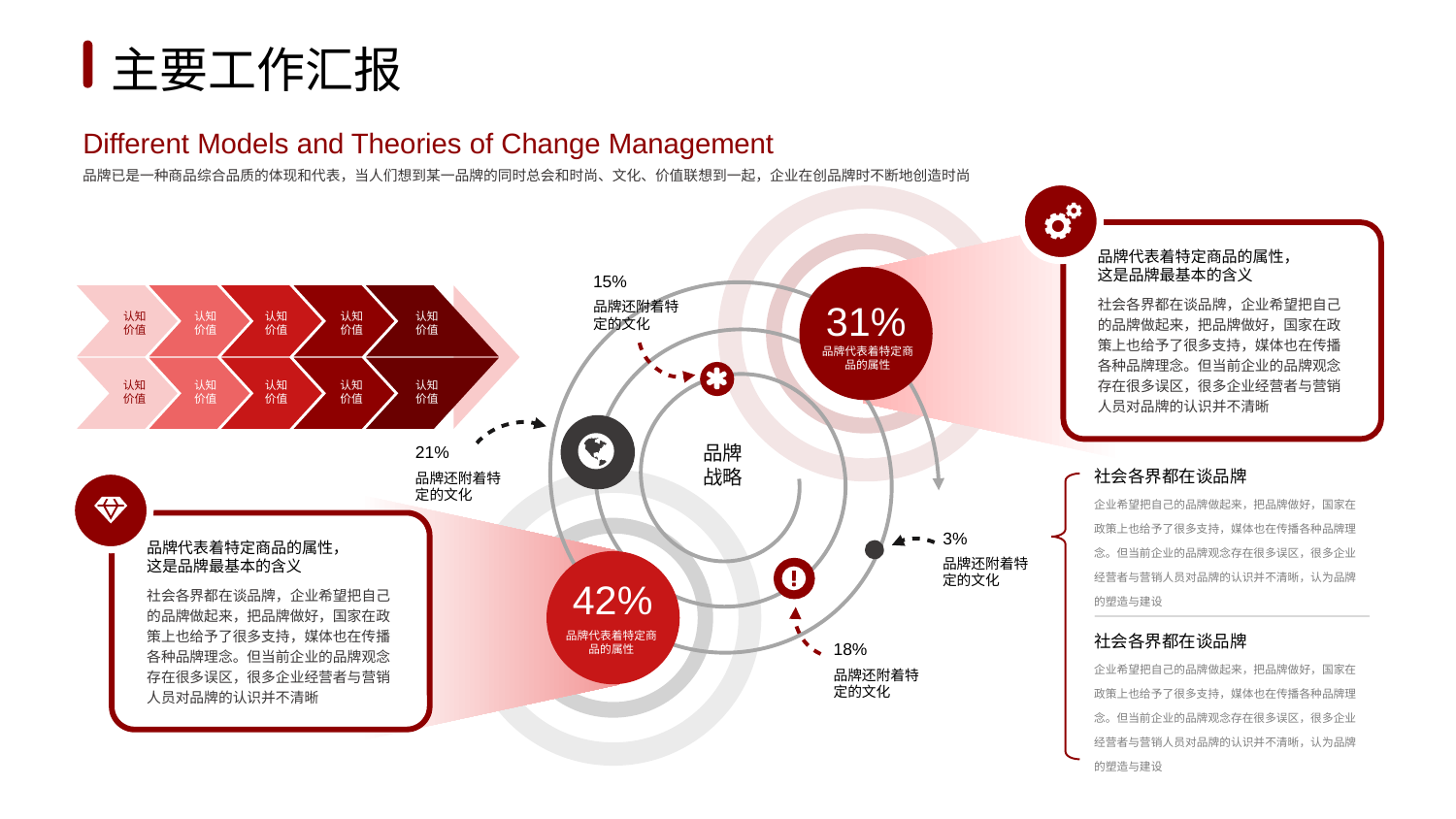

1
2
3
4
5
6
主要工作汇报

Different Models and Theories of Change Management
品牌已是一种商品综合品质的体现和代表，当人们想到某一品牌的同时总会和时尚、文化、价值联想到一起，企业在创品牌时不断地创造时尚

品牌代表着特定商品的属性，这是品牌最基本的含义

15%

认知
价值
认知
价值
认知
价值
认知
价值
认知
价值

认知
价值
认知
价值
认知
价值
认知
价值
认知
价值
社会各界都在谈品牌，企业希望把自己的品牌做起来，把品牌做好，国家在政策上也给予了很多支持，媒体也在传播各种品牌理念。但当前企业的品牌观念存在很多误区，很多企业经营者与营销人员对品牌的认识并不清晰
31%
品牌还附着特定的文化

品牌代表着特定商品的属性

品牌
战略
21%
社会各界都在谈品牌
品牌还附着特定的文化

企业希望把自己的品牌做起来，把品牌做好，国家在政策上也给予了很多支持，媒体也在传播各种品牌理念。但当前企业的品牌观念存在很多误区，很多企业经营者与营销人员对品牌的认识并不清晰，认为品牌的塑造与建设

3%
品牌代表着特定商品的属性，这是品牌最基本的含义

品牌还附着特定的文化

42%
社会各界都在谈品牌，企业希望把自己的品牌做起来，把品牌做好，国家在政策上也给予了很多支持，媒体也在传播各种品牌理念。但当前企业的品牌观念存在很多误区，很多企业经营者与营销人员对品牌的认识并不清晰

社会各界都在谈品牌
品牌代表着特定商品的属性
18%
企业希望把自己的品牌做起来，把品牌做好，国家在政策上也给予了很多支持，媒体也在传播各种品牌理念。但当前企业的品牌观念存在很多误区，很多企业经营者与营销人员对品牌的认识并不清晰，认为品牌的塑造与建设
品牌还附着特定的文化